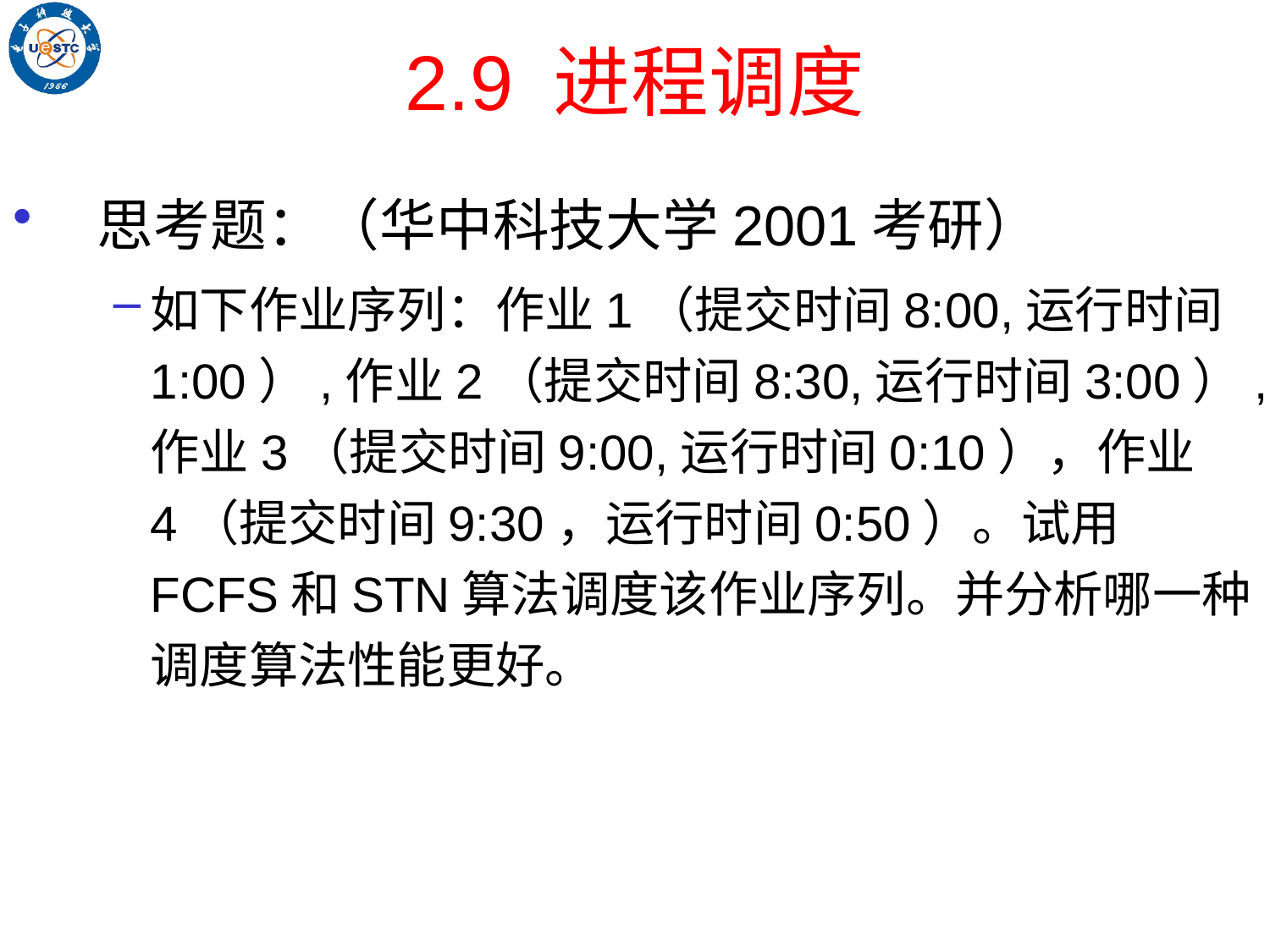

# 2.9 进程调度
思考题：（华中科技大学2001考研）
如下作业序列：作业1（提交时间8:00,运行时间1:00）,作业2（提交时间8:30,运行时间3:00）,作业3（提交时间9:00,运行时间0:10），作业4（提交时间9:30，运行时间0:50）。试用FCFS和STN算法调度该作业序列。并分析哪一种调度算法性能更好。